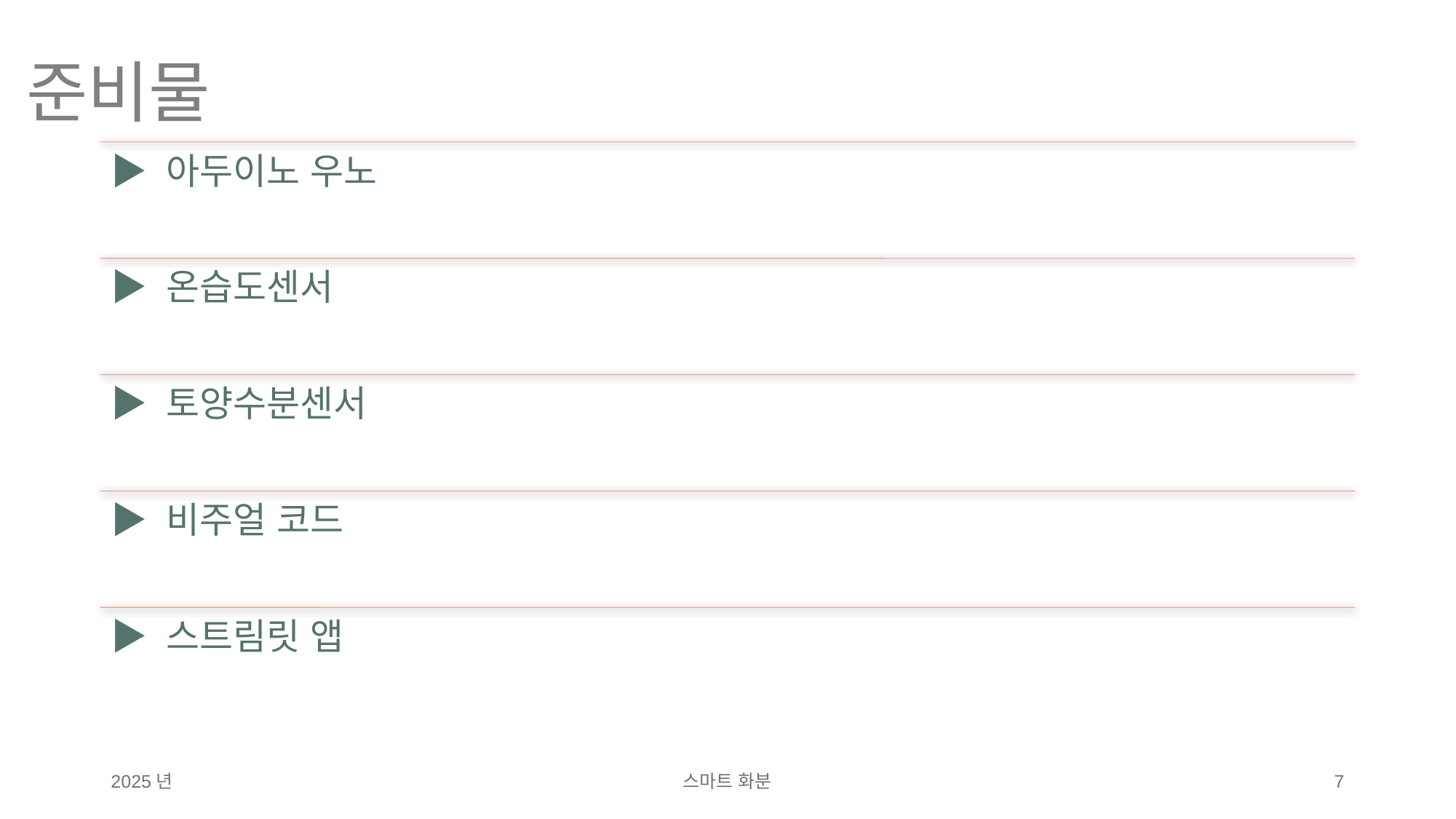

# 준비물
▶ 아두이노 우노
▶ 온습도센서
▶ 토양수분센서
▶ 비주얼 코드
▶ 스트림릿 앱
2025년
스마트 화분
7